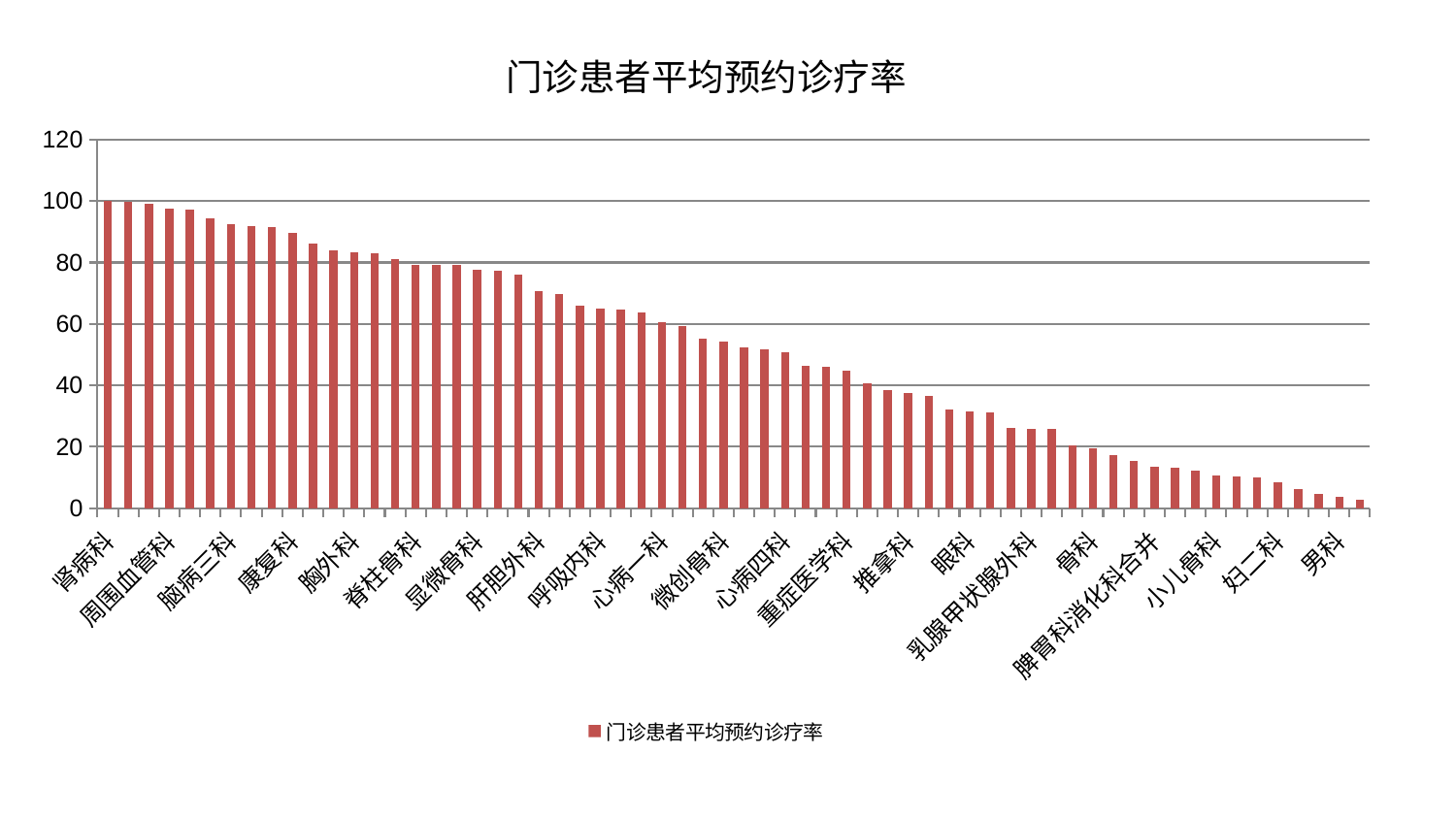

### Chart: 门诊患者平均预约诊疗率

| Category | 门诊患者平均预约诊疗率 |
|---|---|
| 肾病科 | 100.00000000000001 |
| 肝病科 | 99.84610868940234 |
| 治未病中心 | 98.99649671265688 |
| 周围血管科 | 97.43328604179324 |
| 神经内科 | 97.21201589222115 |
| 小儿推拿科 | 94.44797884624931 |
| 脑病三科 | 92.55873737695208 |
| 内分泌科 | 91.96664014374633 |
| 产科 | 91.66751390951309 |
| 康复科 | 89.70430244956212 |
| 肛肠科 | 86.01993927230272 |
| 针灸科 | 84.03883233016894 |
| 胸外科 | 83.33607204205086 |
| 医院 | 83.13074662187249 |
| 脾胃病科 | 81.26015147777218 |
| 脊柱骨科 | 79.35441449197559 |
| 风湿病科 | 79.34495825843628 |
| 心病二科 | 79.10505459772385 |
| 显微骨科 | 77.59788473907392 |
| 神经外科 | 77.19594426662866 |
| 脑病二科 | 76.15846175032918 |
| 肝胆外科 | 70.65260794761208 |
| 美容皮肤科 | 69.62795922609493 |
| 皮肤科 | 66.01070994826655 |
| 呼吸内科 | 64.89408771727871 |
| 泌尿外科 | 64.75901736017975 |
| 东区肾病科 | 63.85555131835506 |
| 心病一科 | 60.68919049358374 |
| 身心医学科 | 59.221353999983485 |
| 儿科 | 55.11752948802902 |
| 微创骨科 | 54.29020373530191 |
| 老年医学科 | 52.453548440749444 |
| 东区重症医学科 | 51.5956058177132 |
| 心病四科 | 50.91232965002007 |
| 西区重症医学科 | 46.222641155942455 |
| 肾脏内科 | 46.1465941394379 |
| 重症医学科 | 44.66591231189087 |
| 消化内科 | 40.801934205348964 |
| 关节骨科 | 38.51780066271035 |
| 推拿科 | 37.38419547679543 |
| 普通外科 | 36.41203800509688 |
| 肿瘤内科 | 32.27152336906828 |
| 眼科 | 31.668272107867438 |
| 脑病一科 | 31.207269927758983 |
| 口腔科 | 26.283856064656984 |
| 乳腺甲状腺外科 | 25.934702481209776 |
| 心病三科 | 25.70273662291256 |
| 妇科妇二科合并 | 20.584034005081428 |
| 骨科 | 19.426945585346783 |
| 妇科 | 17.338952134339625 |
| 创伤骨科 | 15.392381779588783 |
| 脾胃科消化科合并 | 13.638253479727181 |
| 耳鼻喉科 | 13.344704703374463 |
| 运动损伤骨科 | 12.171623478569723 |
| 小儿骨科 | 10.76012119008941 |
| 血液科 | 10.479880158741553 |
| 综合内科 | 10.143409628261743 |
| 妇二科 | 8.40381729227177 |
| 心血管内科 | 6.102040630594099 |
| 中医外治中心 | 4.798190883576019 |
| 男科 | 3.7985690906215246 |
| 中医经典科 | 2.8184548289342777 |
215